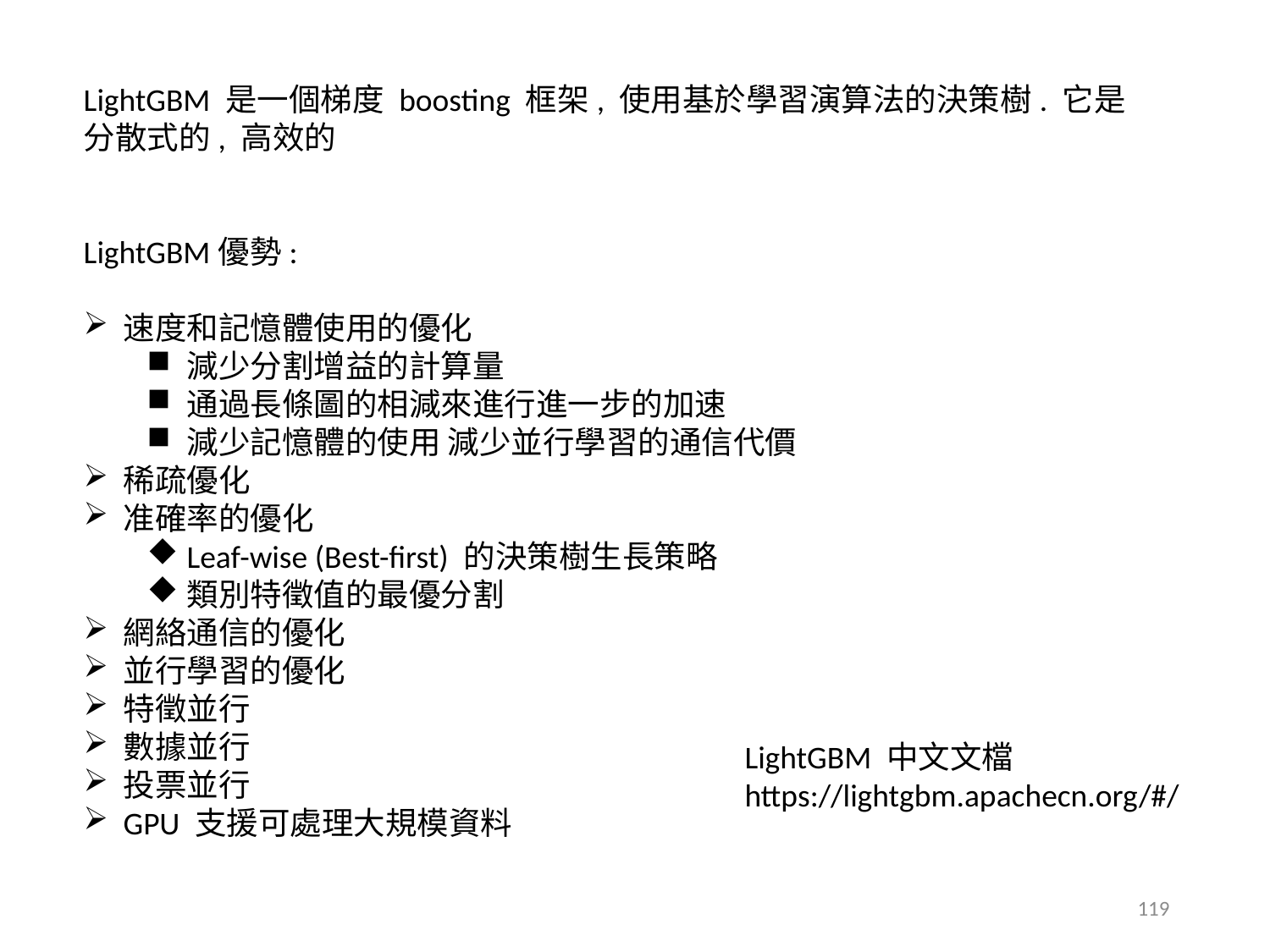

LightGBM 是一個梯度 boosting 框架, 使用基於學習演算法的決策樹. 它是分散式的, 高效的

LightGBM優勢:

速度和記憶體使用的優化
減少分割增益的計算量
通過長條圖的相減來進行進一步的加速
減少記憶體的使用 減少並行學習的通信代價
稀疏優化
准確率的優化
Leaf-wise (Best-first) 的決策樹生長策略
類別特徵值的最優分割
網絡通信的優化
並行學習的優化
特徵並行
數據並行
投票並行
GPU 支援可處理大規模資料
LightGBM 中文文檔
https://lightgbm.apachecn.org/#/
119